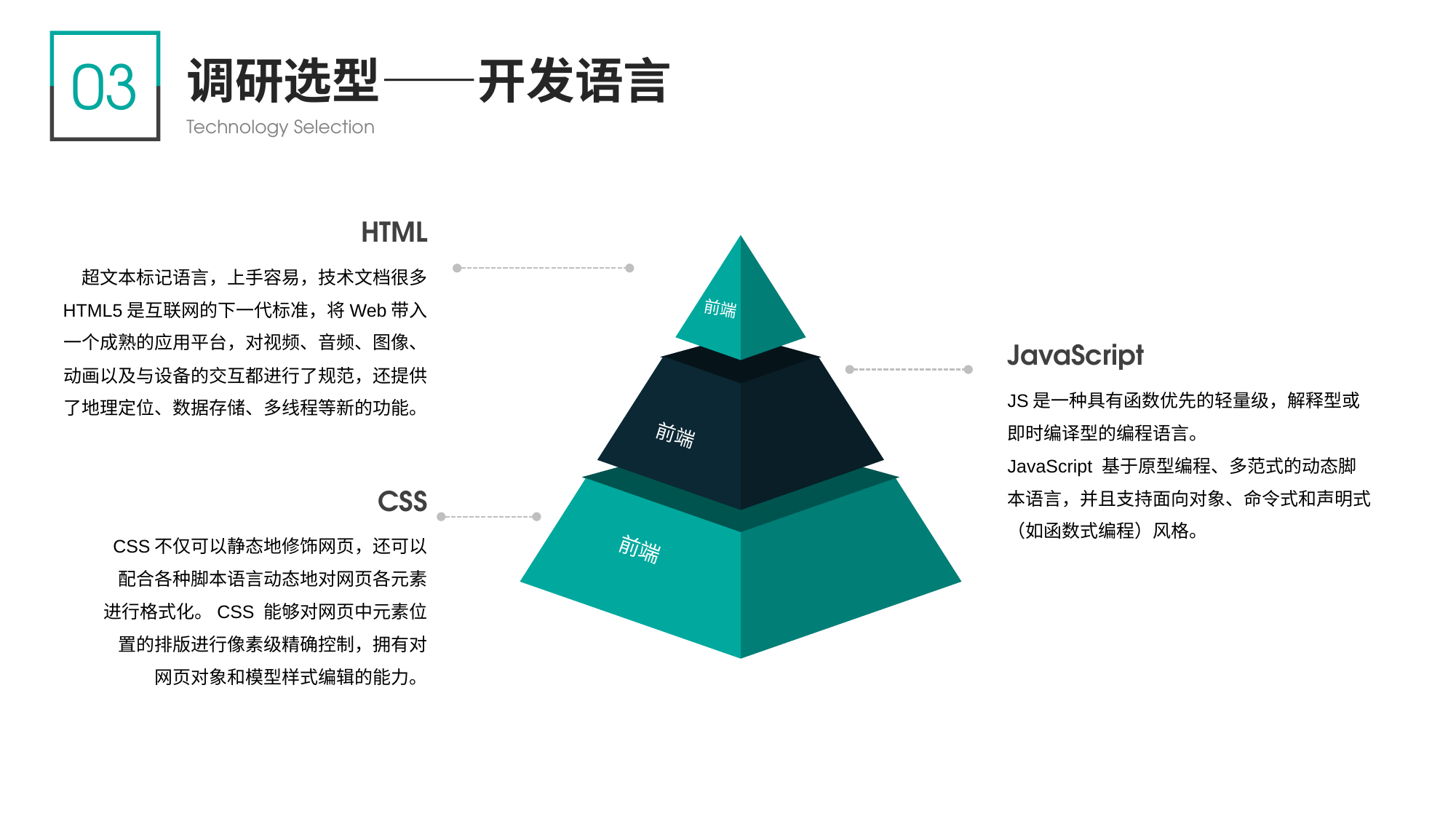

03
调研选型——开发语言
Technology Selection

HTML
超文本标记语言，上手容易，技术文档很多
HTML5是互联网的下一代标准，将Web带入一个成熟的应用平台，对视频、音频、图像、动画以及与设备的交互都进行了规范，还提供了地理定位、数据存储、多线程等新的功能。

前端

前端

前端
关键词
JavaScript
JS是一种具有函数优先的轻量级，解释型或即时编译型的编程语言。
JavaScript 基于原型编程、多范式的动态脚本语言，并且支持面向对象、命令式和声明式（如函数式编程）风格。
CSS
CSS不仅可以静态地修饰网页，还可以配合各种脚本语言动态地对网页各元素进行格式化。CSS 能够对网页中元素位置的排版进行像素级精确控制，拥有对网页对象和模型样式编辑的能力。